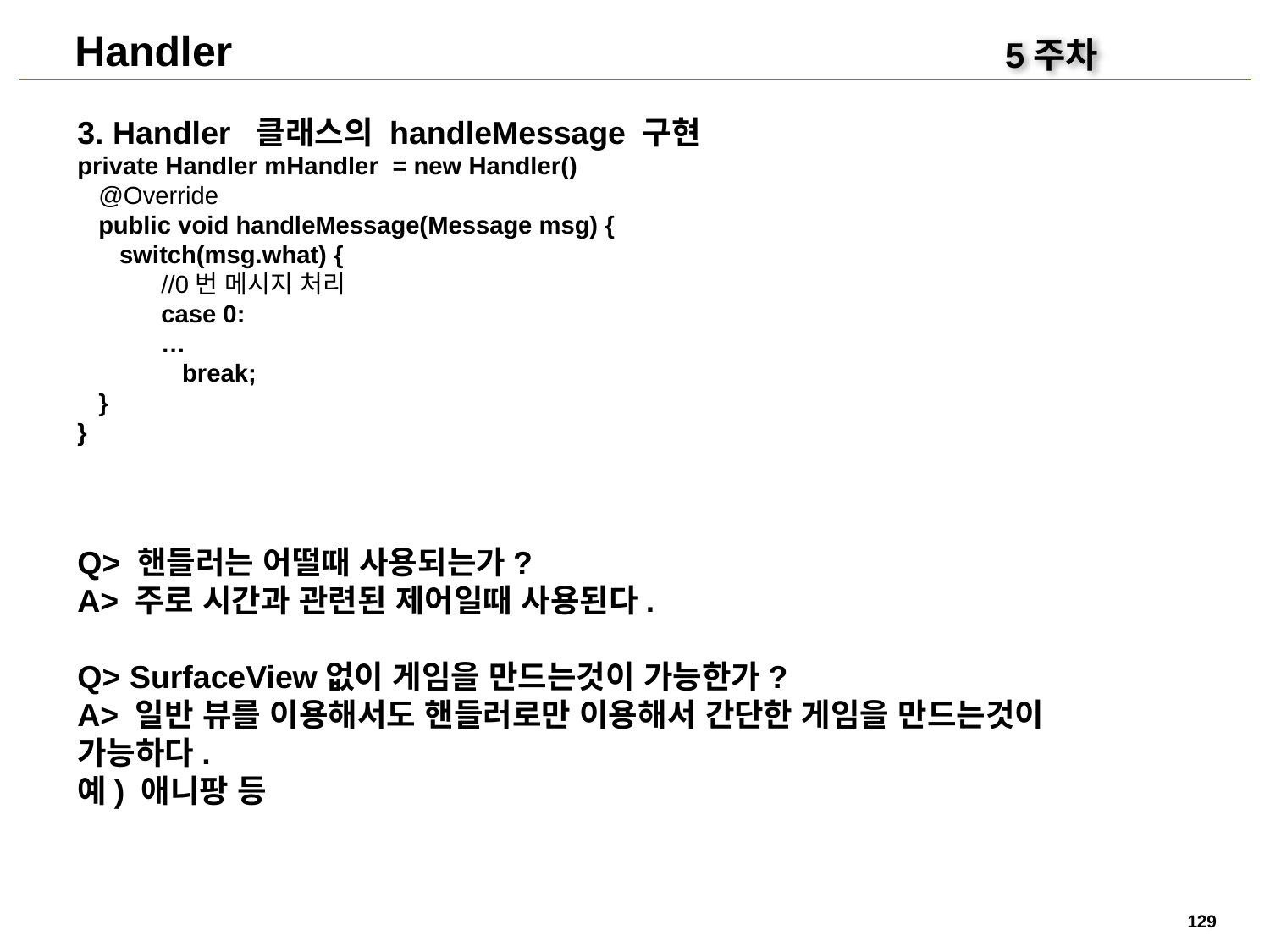

Handler
5주차
3. Handler  클래스의 handleMessage 구현
private Handler mHandler  = new Handler()
   @Override
   public void handleMessage(Message msg) {
      switch(msg.what) {
            //0번 메시지 처리
            case 0:
            …
               break;
   }
}
Q> 핸들러는 어떨때 사용되는가?
A> 주로 시간과 관련된 제어일때 사용된다.

Q> SurfaceView없이 게임을 만드는것이 가능한가?
A> 일반 뷰를 이용해서도 핸들러로만 이용해서 간단한 게임을 만드는것이 가능하다.
예) 애니팡 등